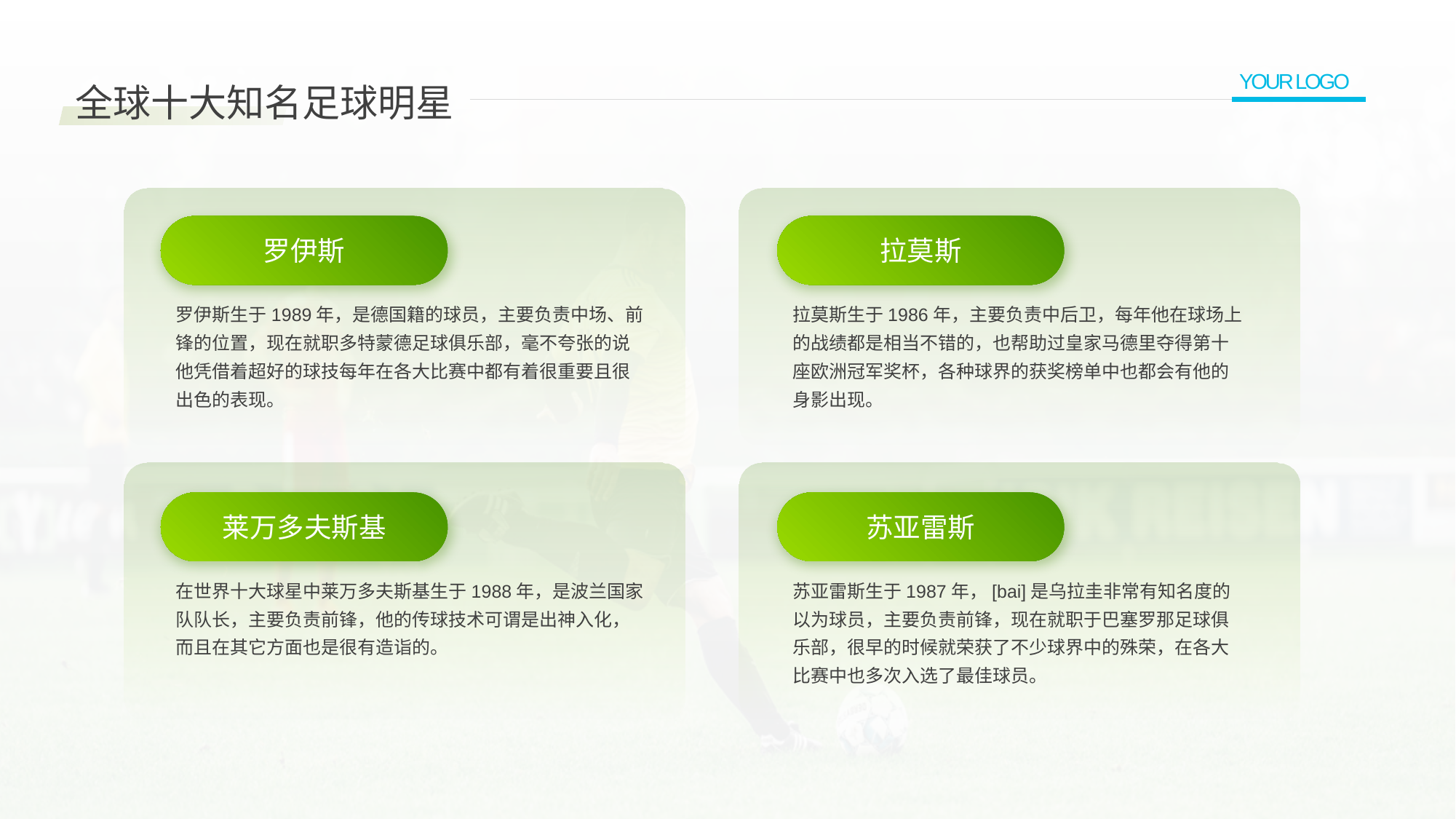

04
YOUR LOGO
全球十大知名足球明星

罗伊斯
拉莫斯
罗伊斯生于1989年，是德国籍的球员，主要负责中场、前锋的位置，现在就职多特蒙德足球俱乐部，毫不夸张的说他凭借着超好的球技每年在各大比赛中都有着很重要且很出色的表现。
拉莫斯生于1986年，主要负责中后卫，每年他在球场上的战绩都是相当不错的，也帮助过皇家马德里夺得第十座欧洲冠军奖杯，各种球界的获奖榜单中也都会有他的身影出现。

莱万多夫斯基
苏亚雷斯
在世界十大球星中莱万多夫斯基生于1988年，是波兰国家队队长，主要负责前锋，他的传球技术可谓是出神入化，而且在其它方面也是很有造诣的。
苏亚雷斯生于1987年，[bai]是乌拉圭非常有知名度的以为球员，主要负责前锋，现在就职于巴塞罗那足球俱乐部，很早的时候就荣获了不少球界中的殊荣，在各大比赛中也多次入选了最佳球员。